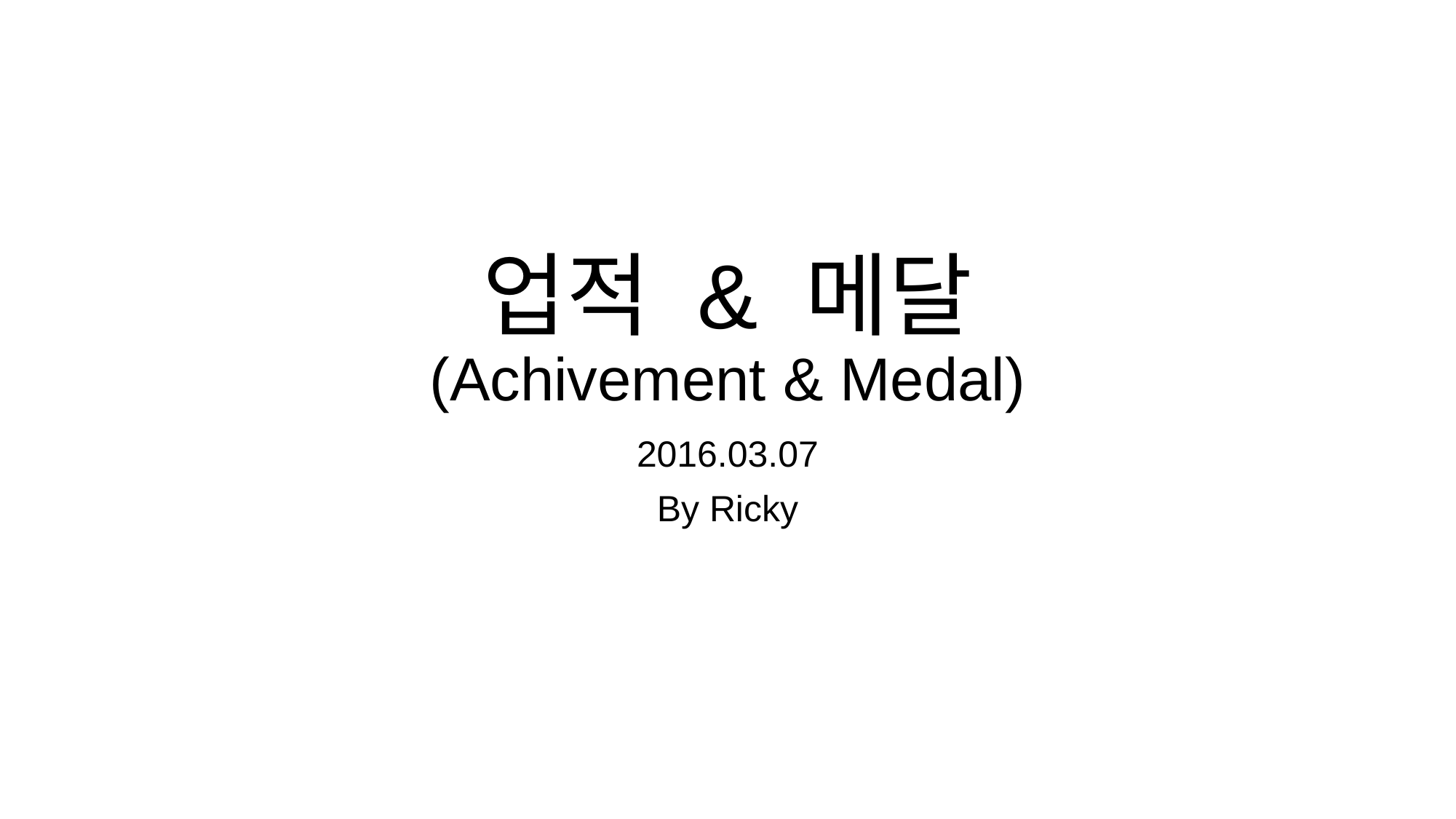

# 업적 & 메달 (Achivement & Medal)
2016.03.07
By Ricky